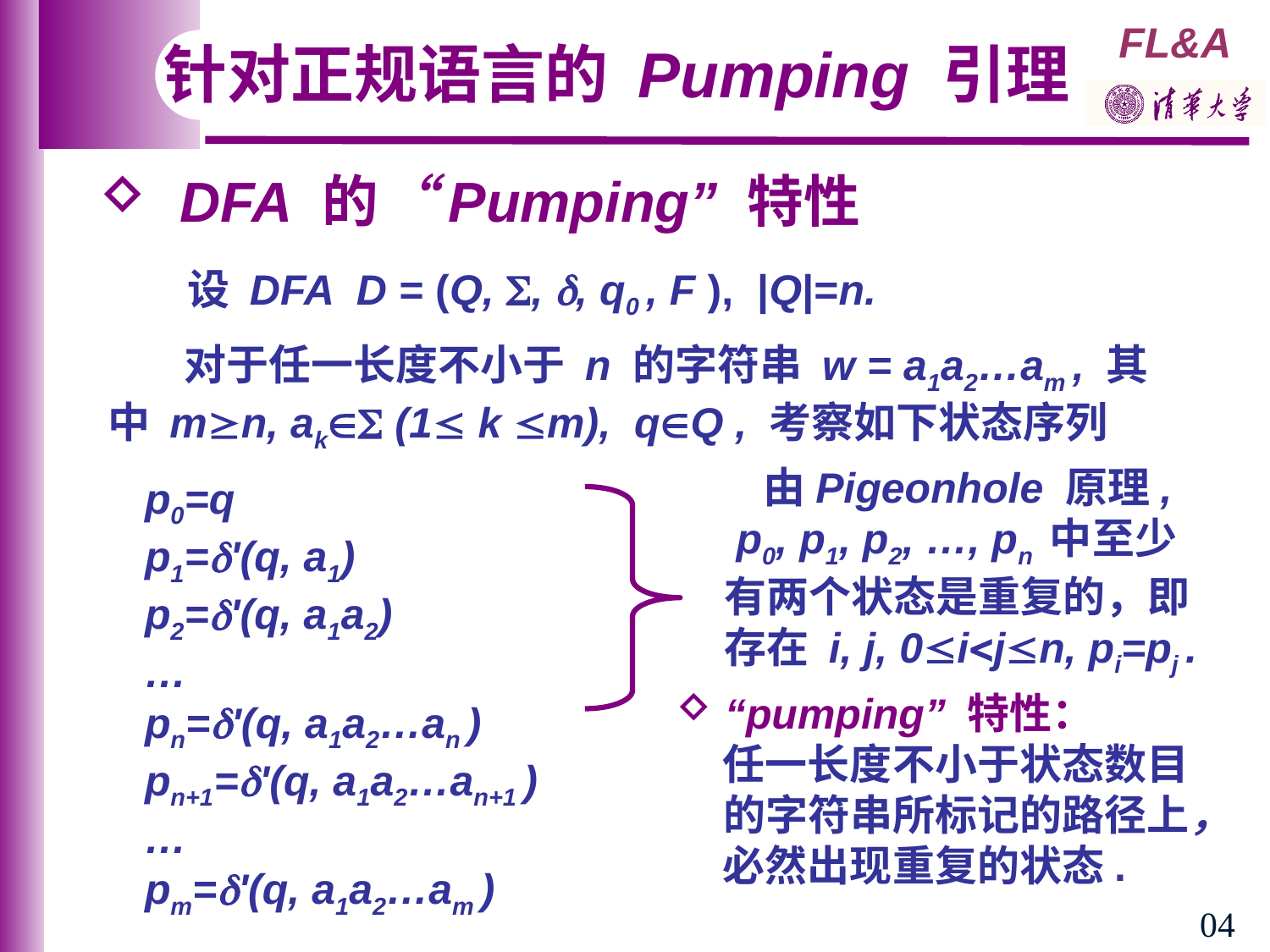

针对正规语言的 Pumping 引理
  DFA 的“Pumping” 特性
    设 DFA  D = (Q, Σ, δ, q0 , F ),  |Q|=n.
       对于任一长度不小于 n 的字符串 w = a1a2…am , 其中 m≥n, ak∈Σ (1≤ k ≤m),  q∈Q , 考察如下状态序列
   由Pigeonhole 原理,    p0, p1, p2, …, pn 中至少有两个状态是重复的，即存在 i, j, 0≤i<j≤n, pi=pj .

    p0=q
    p1=δ'(q, a1)
    p2=δ'(q, a1a2)
    …
    pn=δ'(q, a1a2…an )
    pn+1=δ'(q, a1a2…an+1 )
    …
    pm=δ'(q, a1a2…am )
 “pumping” 特性：
    任一长度不小于状态数目
    的字符串所标记的路径上，
    必然出现重复的状态.
04